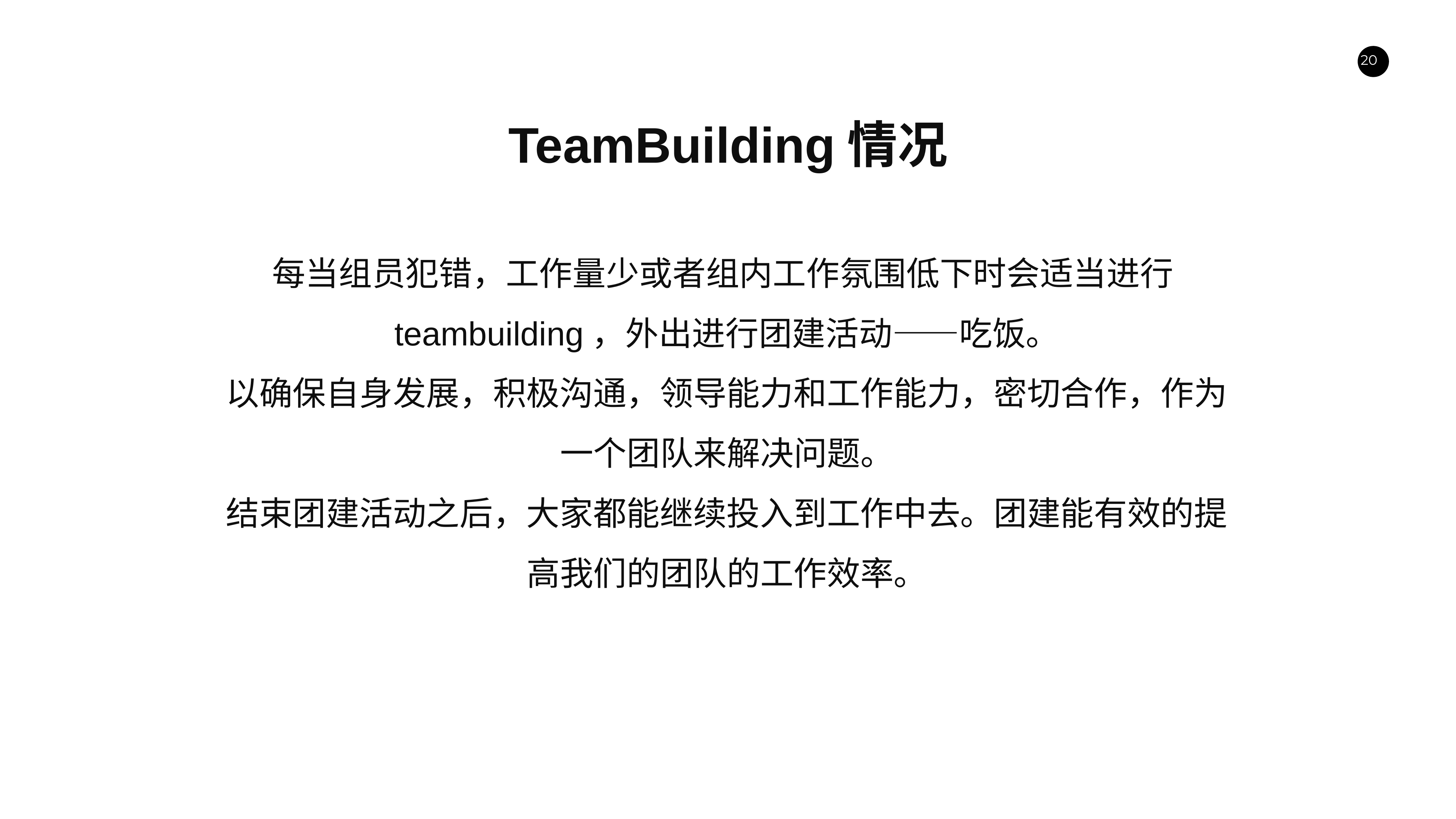

TeamBuilding情况
每当组员犯错，工作量少或者组内工作氛围低下时会适当进行teambuilding，外出进行团建活动——吃饭。
以确保自身发展，积极沟通，领导能力和工作能力，密切合作，作为一个团队来解决问题。
结束团建活动之后，大家都能继续投入到工作中去。团建能有效的提高我们的团队的工作效率。